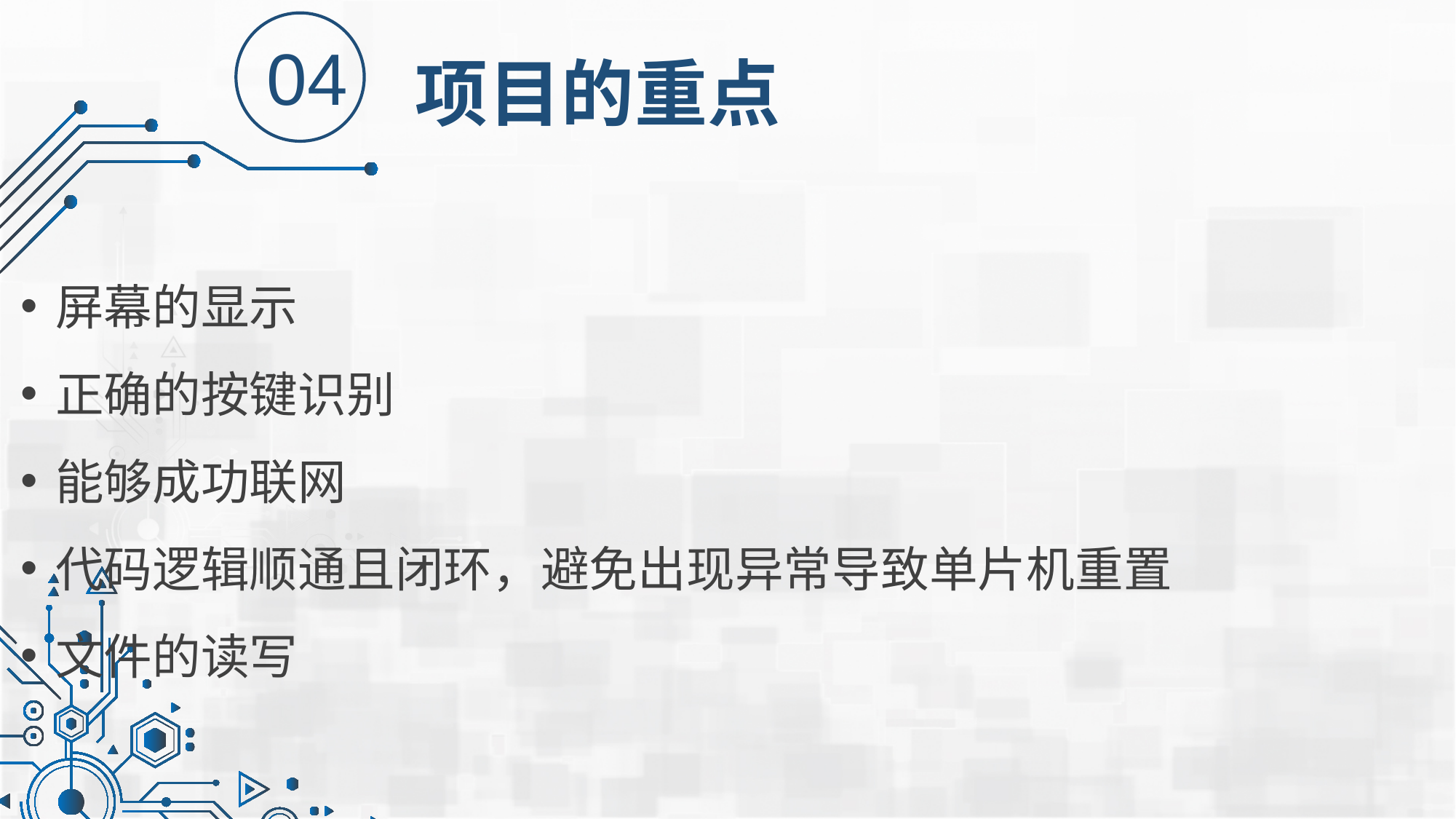

04
项目的重点

屏幕的显示
正确的按键识别
能够成功联网
代码逻辑顺通且闭环，避免出现异常导致单片机重置
文件的读写